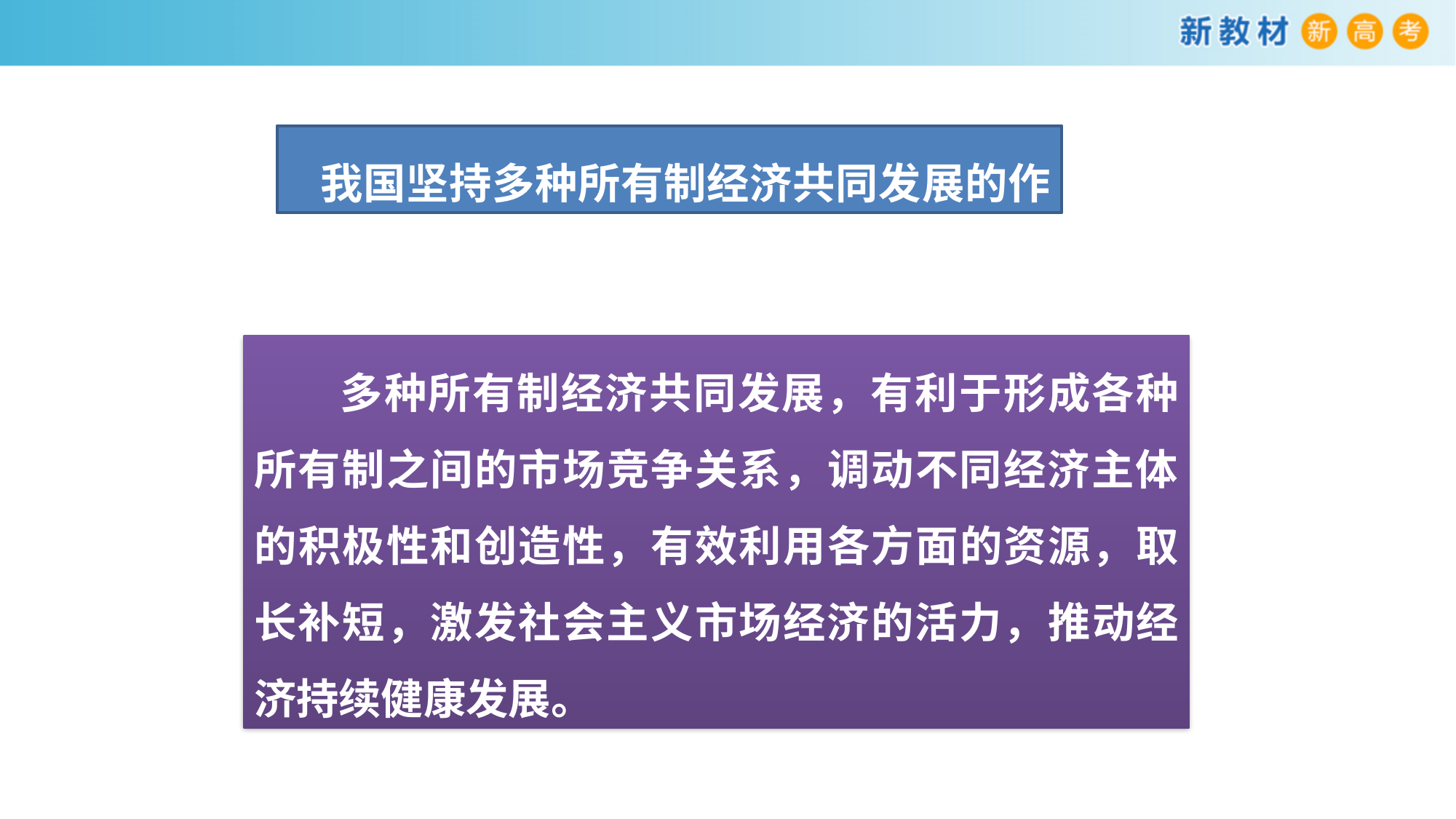

我国坚持多种所有制经济共同发展的作用
   多种所有制经济共同发展，有利于形成各种所有制之间的市场竞争关系，调动不同经济主体的积极性和创造性，有效利用各方面的资源，取长补短，激发社会主义市场经济的活力，推动经济持续健康发展。